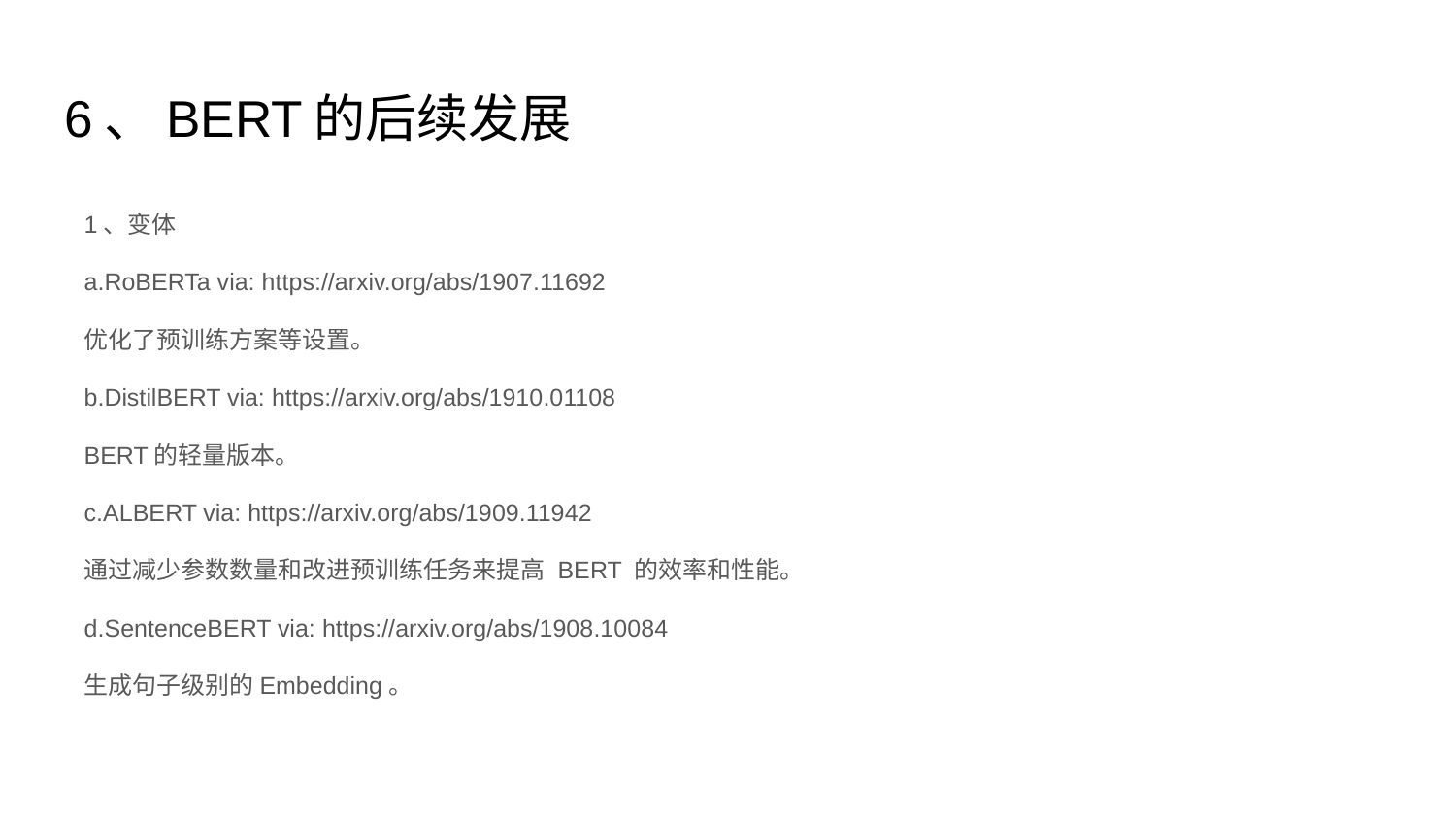

# 6、BERT的后续发展
1、变体
a.RoBERTa via: https://arxiv.org/abs/1907.11692
优化了预训练方案等设置。
b.DistilBERT via: https://arxiv.org/abs/1910.01108
BERT的轻量版本。
c.ALBERT via: https://arxiv.org/abs/1909.11942
通过减少参数数量和改进预训练任务来提高 BERT 的效率和性能。
d.SentenceBERT via: https://arxiv.org/abs/1908.10084
生成句子级别的Embedding。